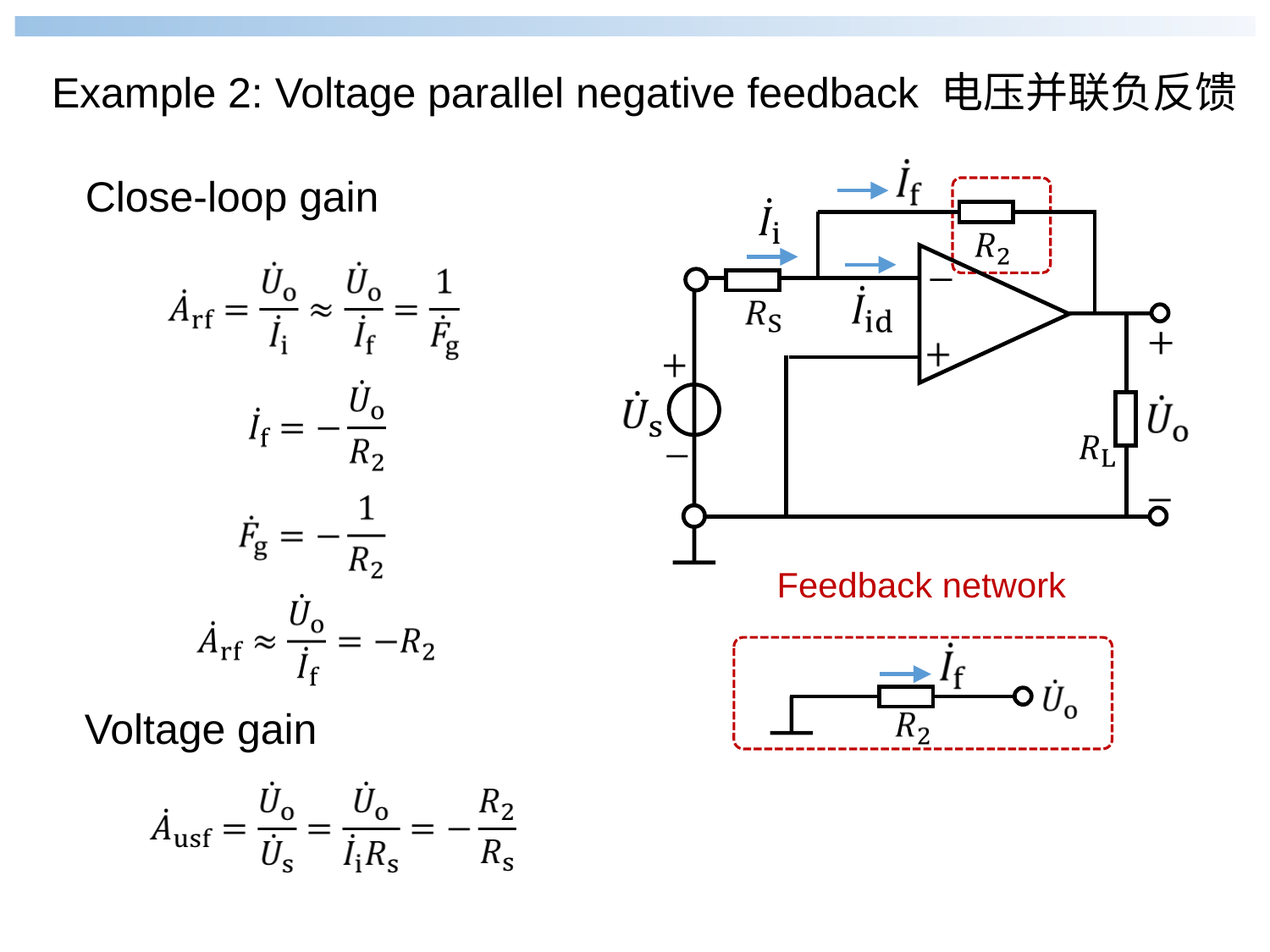

Example 2: Voltage parallel negative feedback 电压并联负反馈

Close-loop gain

Feedback network

Voltage gain